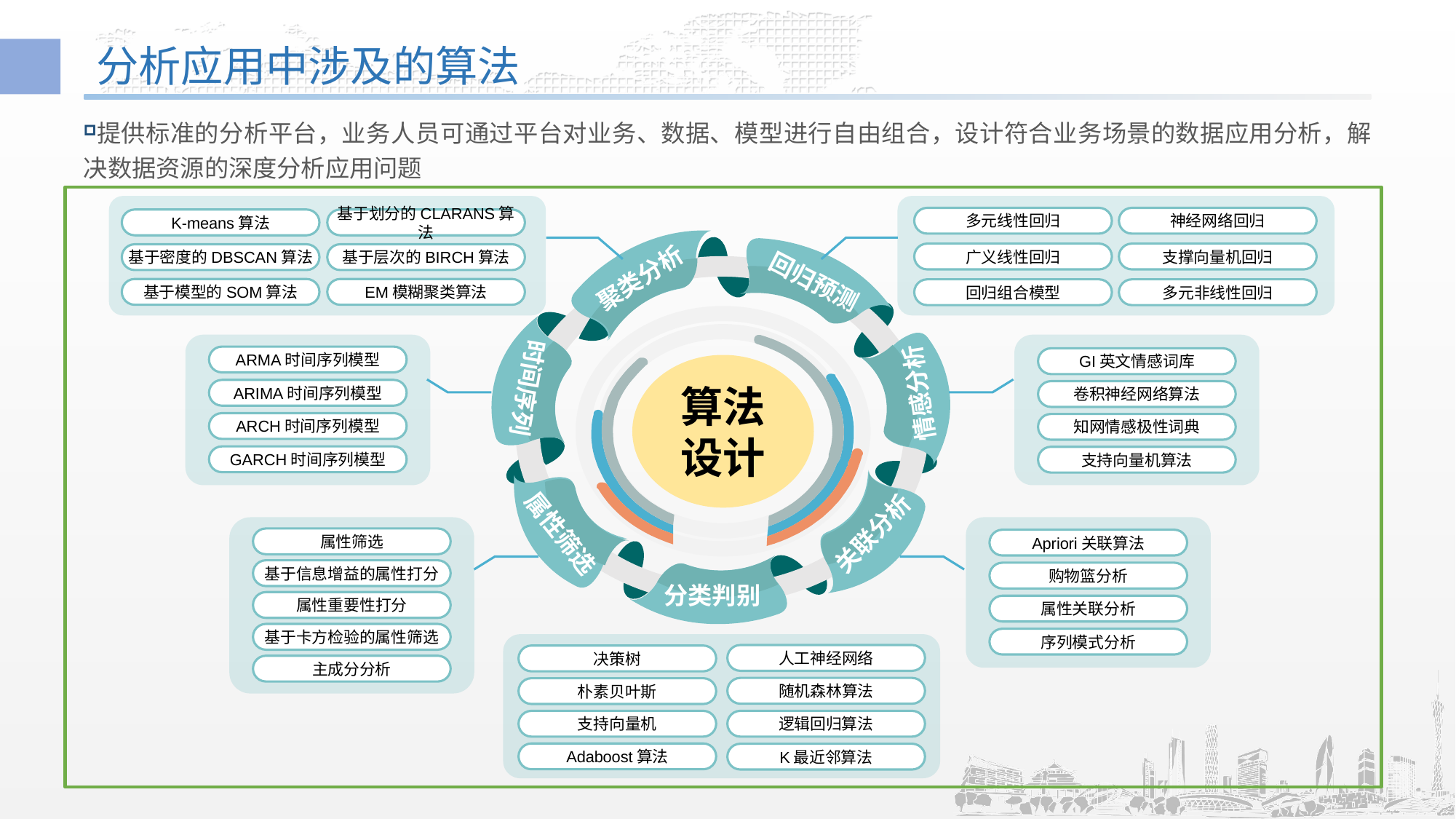

# 分析应用中涉及的算法
提供标准的分析平台，业务人员可通过平台对业务、数据、模型进行自由组合，设计符合业务场景的数据应用分析，解决数据资源的深度分析应用问题

K-means算法
基于划分的CLARANS算法
基于密度的DBSCAN算法
基于层次的BIRCH算法
基于模型的SOM算法
EM模糊聚类算法

多元线性回归
神经网络回归
广义线性回归
支撑向量机回归
回归组合模型
多元非线性回归

聚类分析
回归预测

算法设计
时间序列
情感分析
关联分析
属性筛选
分类判别

ARMA时间序列模型
ARIMA时间序列模型
ARCH时间序列模型
GARCH时间序列模型

GI英文情感词库
卷积神经网络算法
知网情感极性词典
支持向量机算法

属性筛选
基于信息增益的属性打分
属性重要性打分
基于卡方检验的属性筛选
主成分分析

Apriori关联算法
购物篮分析
属性关联分析
序列模式分析

人工神经网络
决策树
随机森林算法
朴素贝叶斯
逻辑回归算法
支持向量机
Adaboost算法
K最近邻算法